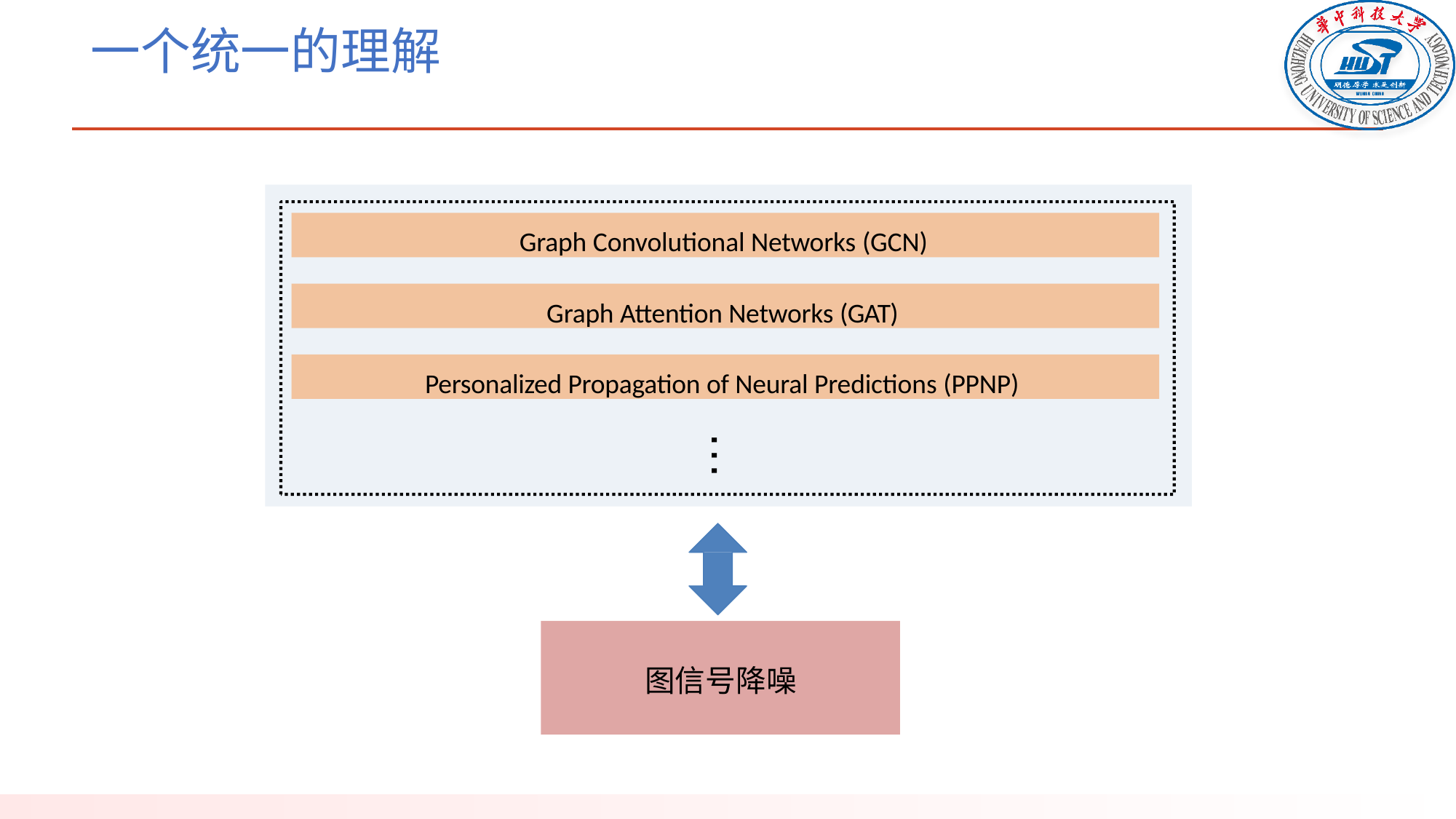

# 一个统一的理解

Graph Convolutional Networks (GCN)
Graph Attention Networks (GAT)
Personalized Propagation of Neural Predictions (PPNP)
…

图信号降噪